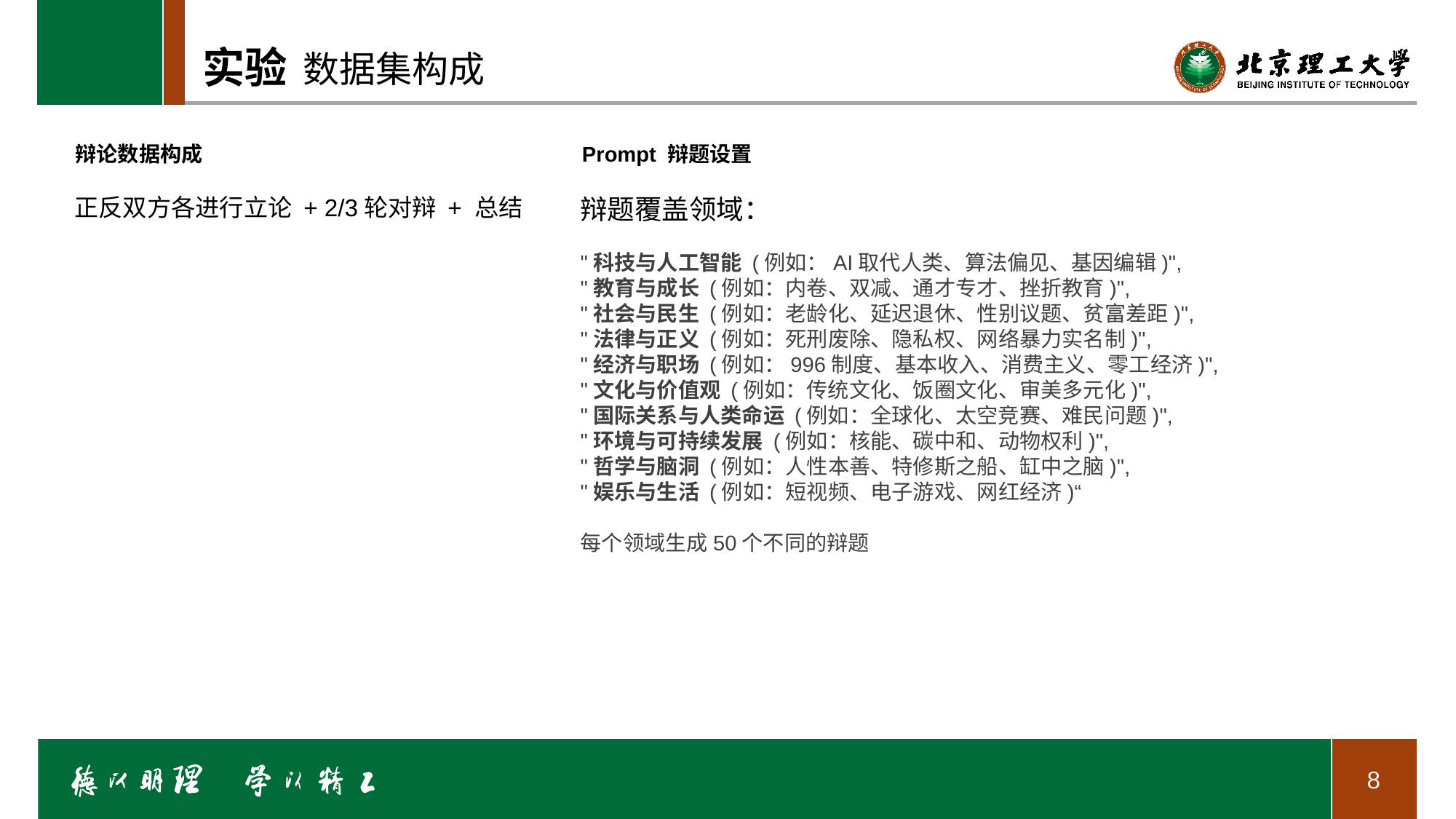

# 实验
数据集构成
辩论数据构成
Prompt 辩题设置
正反双方各进行立论 + 2/3轮对辩 + 总结
辩题覆盖领域：
"科技与人工智能 (例如：AI取代人类、算法偏见、基因编辑)",
"教育与成长 (例如：内卷、双减、通才专才、挫折教育)",
"社会与民生 (例如：老龄化、延迟退休、性别议题、贫富差距)",
"法律与正义 (例如：死刑废除、隐私权、网络暴力实名制)",
"经济与职场 (例如：996制度、基本收入、消费主义、零工经济)",
"文化与价值观 (例如：传统文化、饭圈文化、审美多元化)",
"国际关系与人类命运 (例如：全球化、太空竞赛、难民问题)",
"环境与可持续发展 (例如：核能、碳中和、动物权利)",
"哲学与脑洞 (例如：人性本善、特修斯之船、缸中之脑)",
"娱乐与生活 (例如：短视频、电子游戏、网红经济)“

每个领域生成50个不同的辩题